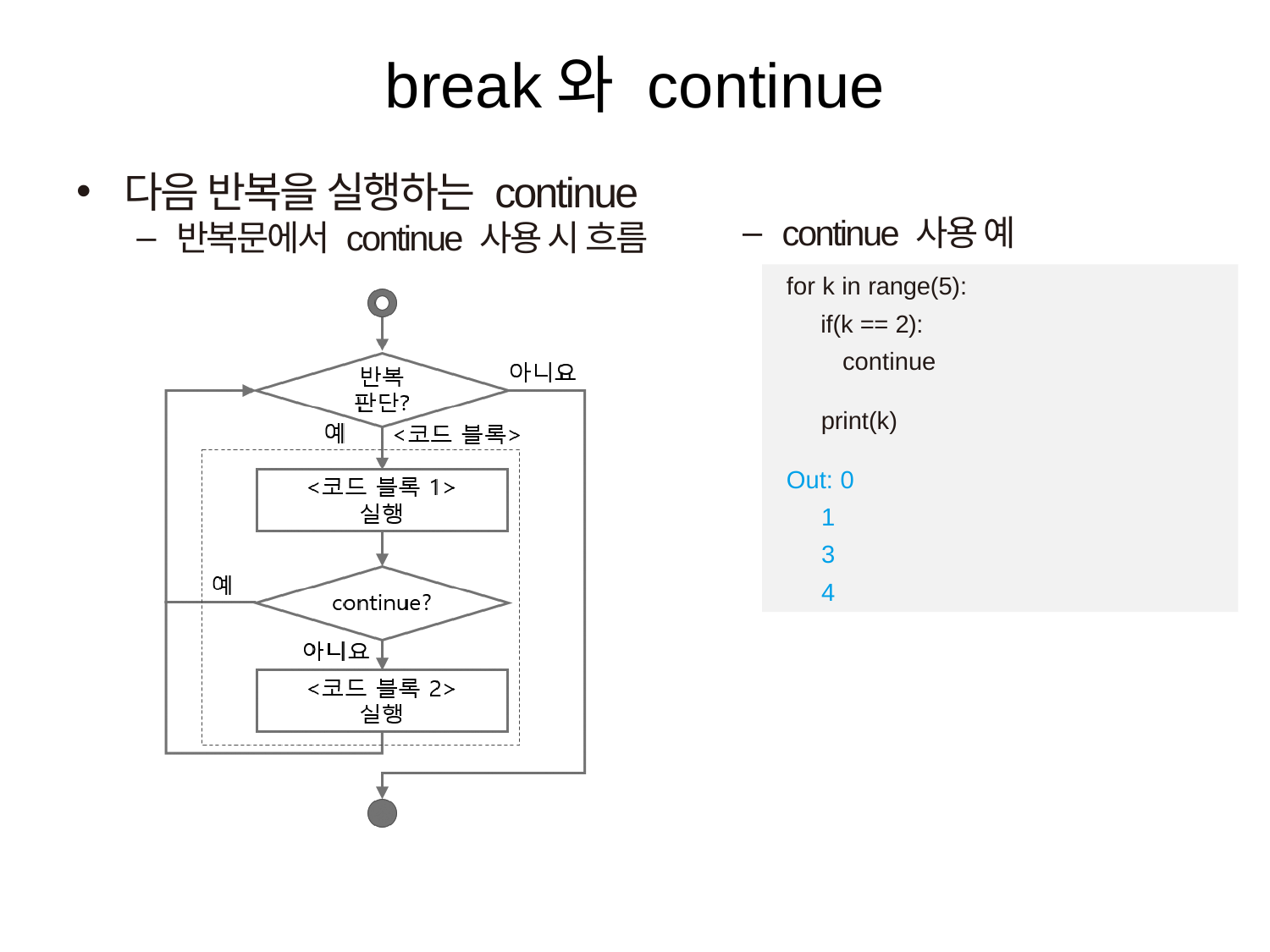

# break와 continue
다음 반복을 실행하는 continue
반복문에서 continue 사용 시 흐름

continue 사용 예

for k in range(5):
     if(k == 2):
        continue

     print(k)

Out: 0
     1
     3
     4